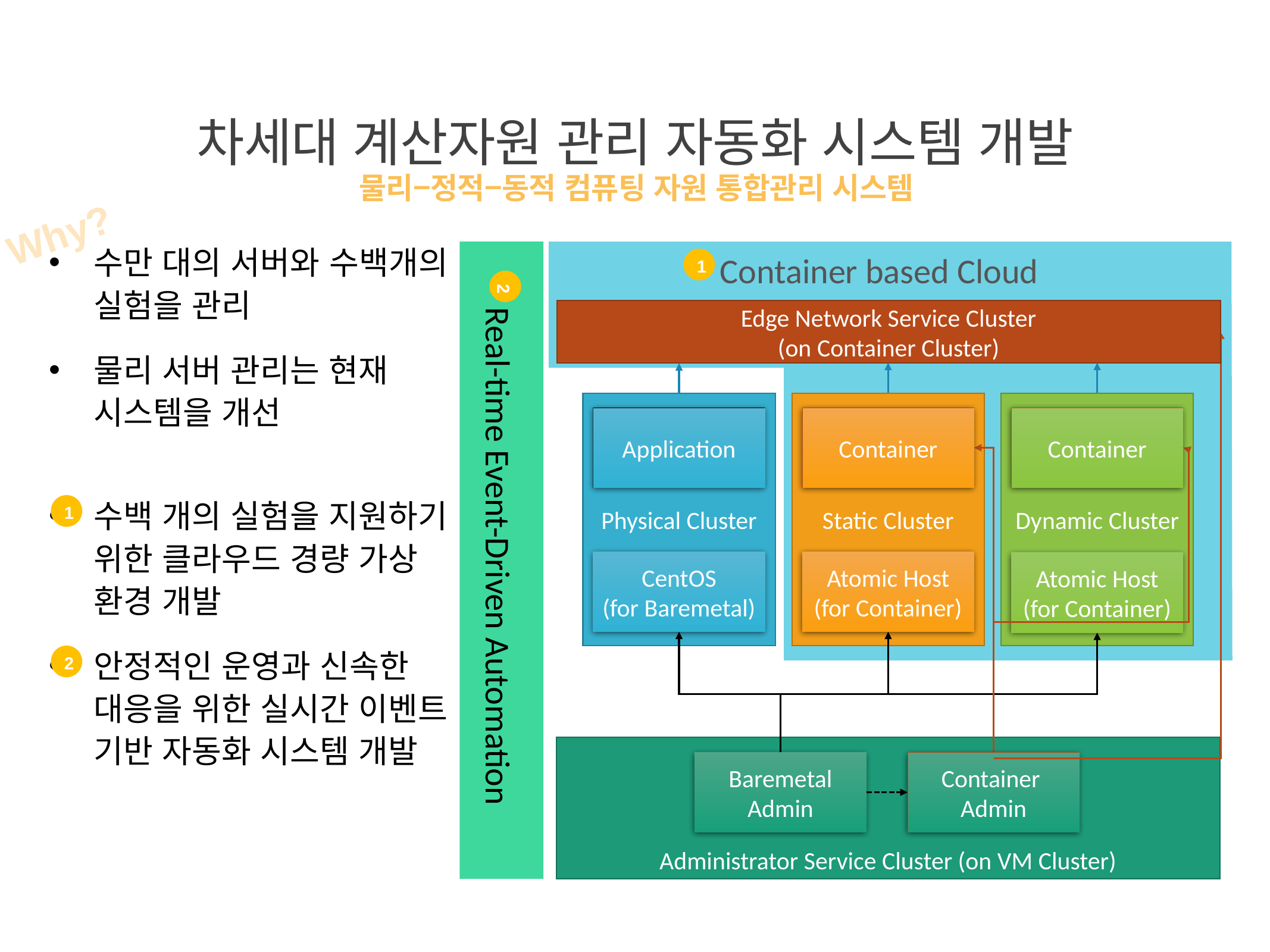

15

# 차세대 계산자원 관리 자동화 시스템 개발
물리−정적−동적 컴퓨팅 자원 통합관리 시스템
Why?
수만 대의 서버와 수백개의 실험을 관리
물리 서버 관리는 현재 시스템을 개선

수백 개의 실험을 지원하기 위한 클라우드 경량 가상 환경 개발
안정적인 운영과 신속한 대응을 위한 실시간 이벤트 기반 자동화 시스템 개발

Container based Cloud
1

2
Real-time Event-Driven Automation
Edge Network Service Cluster
(on Container Cluster)
Container
Container
Container
Admin
Physical Cluster
Static Cluster
Dynamic Cluster
Application
CentOS
(for Baremetal)
Atomic Host
(for Container)
Atomic Host
(for Container)
Baremetal Admin
1
2
Administrator Service Cluster (on VM Cluster)